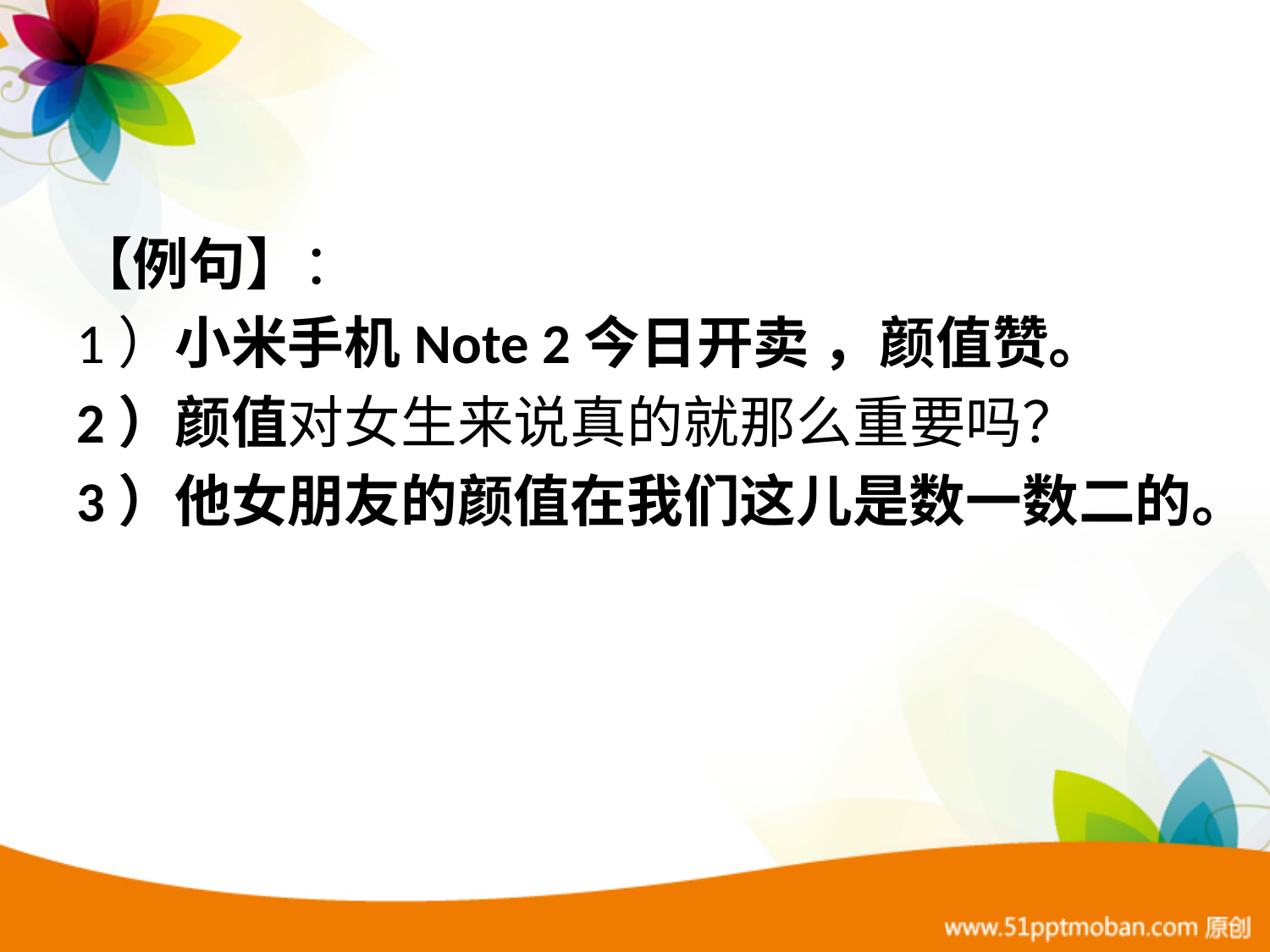

【例句】：
1）小米手机Note 2今日开卖 ，颜值赞。
2）颜值对女生来说真的就那么重要吗？
3）他女朋友的颜值在我们这儿是数一数二的。